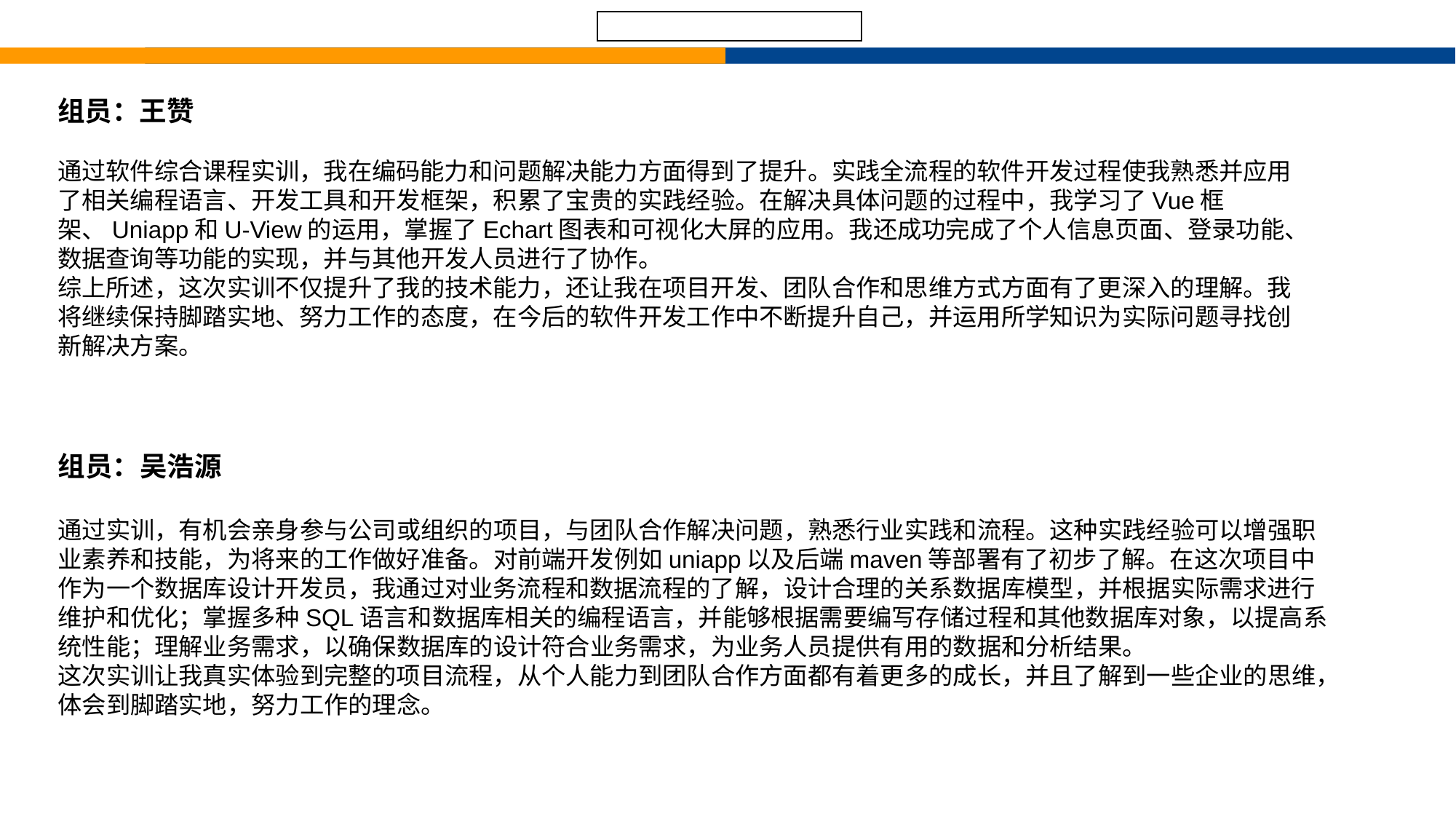

组员：王赞

通过软件综合课程实训，我在编码能力和问题解决能力方面得到了提升。实践全流程的软件开发过程使我熟悉并应用了相关编程语言、开发工具和开发框架，积累了宝贵的实践经验。在解决具体问题的过程中，我学习了Vue框架、Uniapp和U-View的运用，掌握了Echart图表和可视化大屏的应用。我还成功完成了个人信息页面、登录功能、数据查询等功能的实现，并与其他开发人员进行了协作。
综上所述，这次实训不仅提升了我的技术能力，还让我在项目开发、团队合作和思维方式方面有了更深入的理解。我将继续保持脚踏实地、努力工作的态度，在今后的软件开发工作中不断提升自己，并运用所学知识为实际问题寻找创新解决方案。

组员：吴浩源

通过实训，有机会亲身参与公司或组织的项目，与团队合作解决问题，熟悉行业实践和流程。这种实践经验可以增强职业素养和技能，为将来的工作做好准备。对前端开发例如uniapp以及后端maven等部署有了初步了解。在这次项目中作为一个数据库设计开发员，我通过对业务流程和数据流程的了解，设计合理的关系数据库模型，并根据实际需求进行维护和优化；掌握多种SQL语言和数据库相关的编程语言，并能够根据需要编写存储过程和其他数据库对象，以提高系统性能；理解业务需求，以确保数据库的设计符合业务需求，为业务人员提供有用的数据和分析结果。
这次实训让我真实体验到完整的项目流程，从个人能力到团队合作方面都有着更多的成长，并且了解到一些企业的思维，体会到脚踏实地，努力工作的理念。